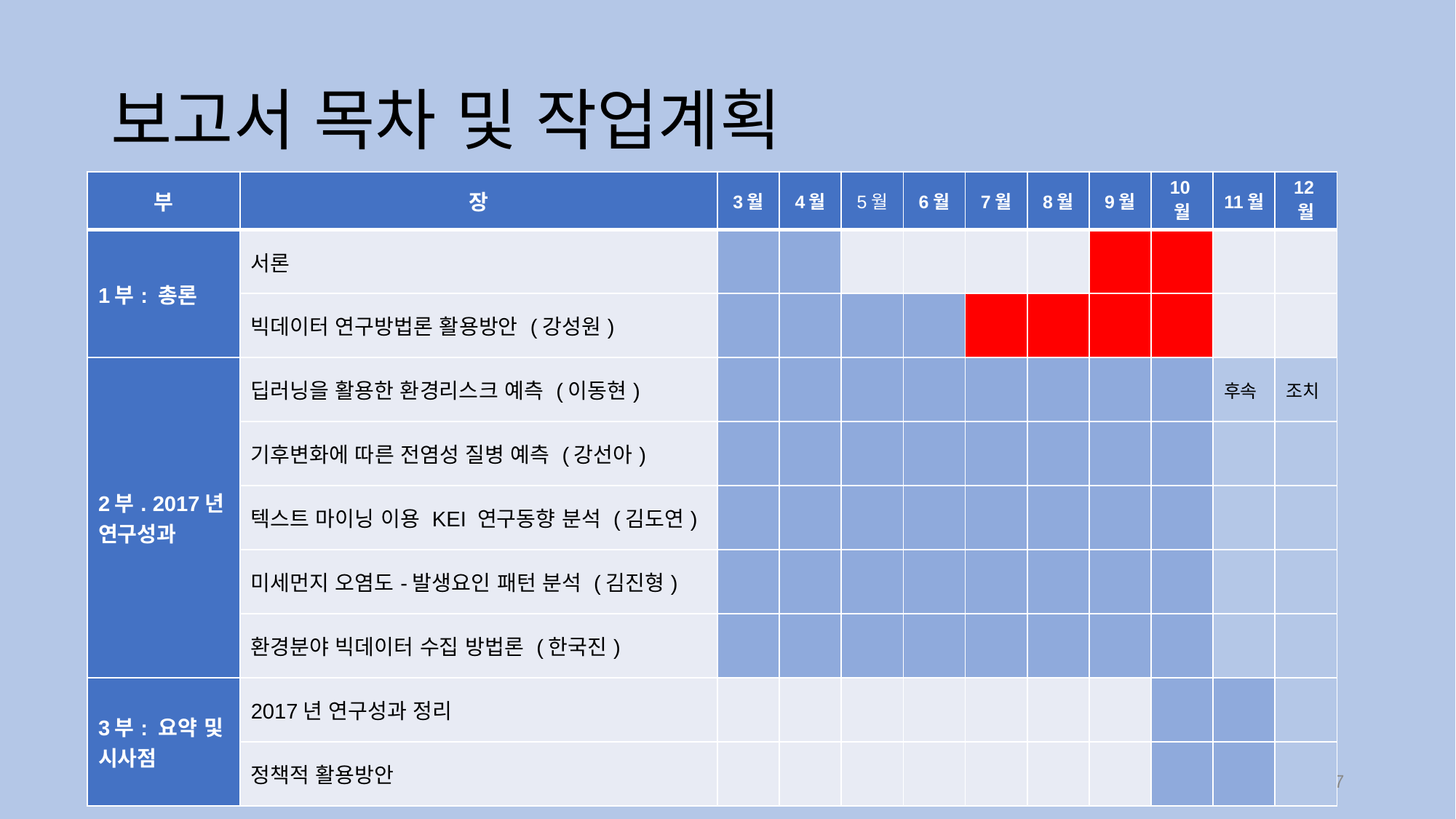

# 보고서 목차 및 작업계획
| 부 | 장 | 3월 | 4월 | 5월 | 6월 | 7월 | 8월 | 9월 | 10월 | 11월 | 12월 |
| --- | --- | --- | --- | --- | --- | --- | --- | --- | --- | --- | --- |
| 1부: 총론 | 서론 |  |  |  |  |  |  |  |  |  |  |
|  | 빅데이터 연구방법론 활용방안 (강성원) |  |  |  |  |  |  |  |  |  |  |
| 2부. 2017년 연구성과 | 딥러닝을 활용한 환경리스크 예측 (이동현) |  |  |  |  |  |  |  |  | 후속 | 조치 |
|  | 기후변화에 따른 전염성 질병 예측 (강선아) |  |  |  |  |  |  |  |  |  |  |
|  | 텍스트 마이닝 이용 KEI 연구동향 분석 (김도연) |  |  |  |  |  |  |  |  |  |  |
|  | 미세먼지 오염도-발생요인 패턴 분석 (김진형) |  |  |  |  |  |  |  |  |  |  |
|  | 환경분야 빅데이터 수집 방법론 (한국진) |  |  |  |  |  |  |  |  |  |  |
| 3부: 요약 및 시사점 | 2017년 연구성과 정리 |  |  |  |  |  |  |  |  |  |  |
|  | 정책적 활용방안 |  |  |  |  |  |  |  |  |  |  |
17